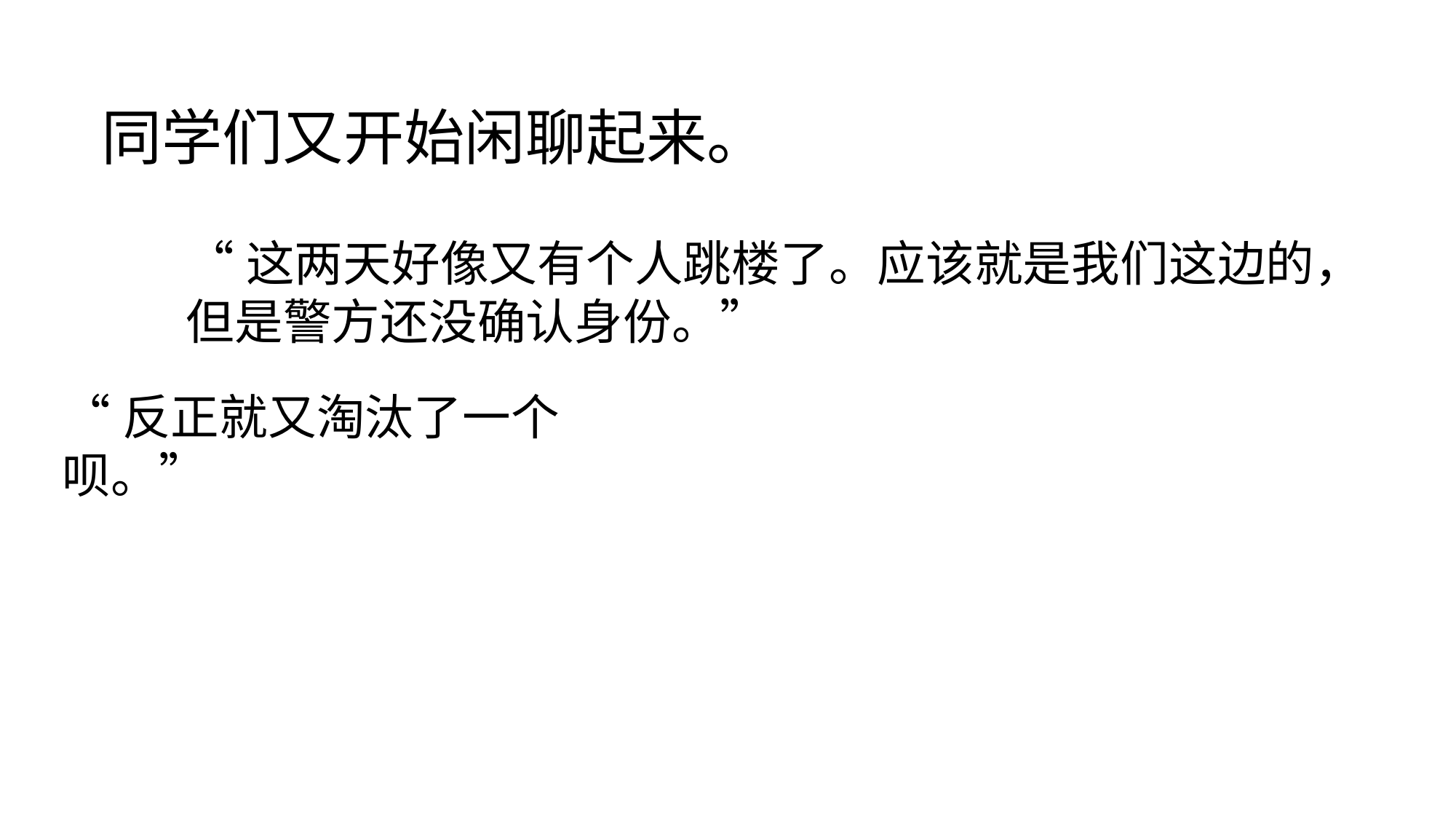

同学们又开始闲聊起来。
“这两天好像又有个人跳楼了。应该就是我们这边的，但是警方还没确认身份。”
“反正就又淘汰了一个呗。”